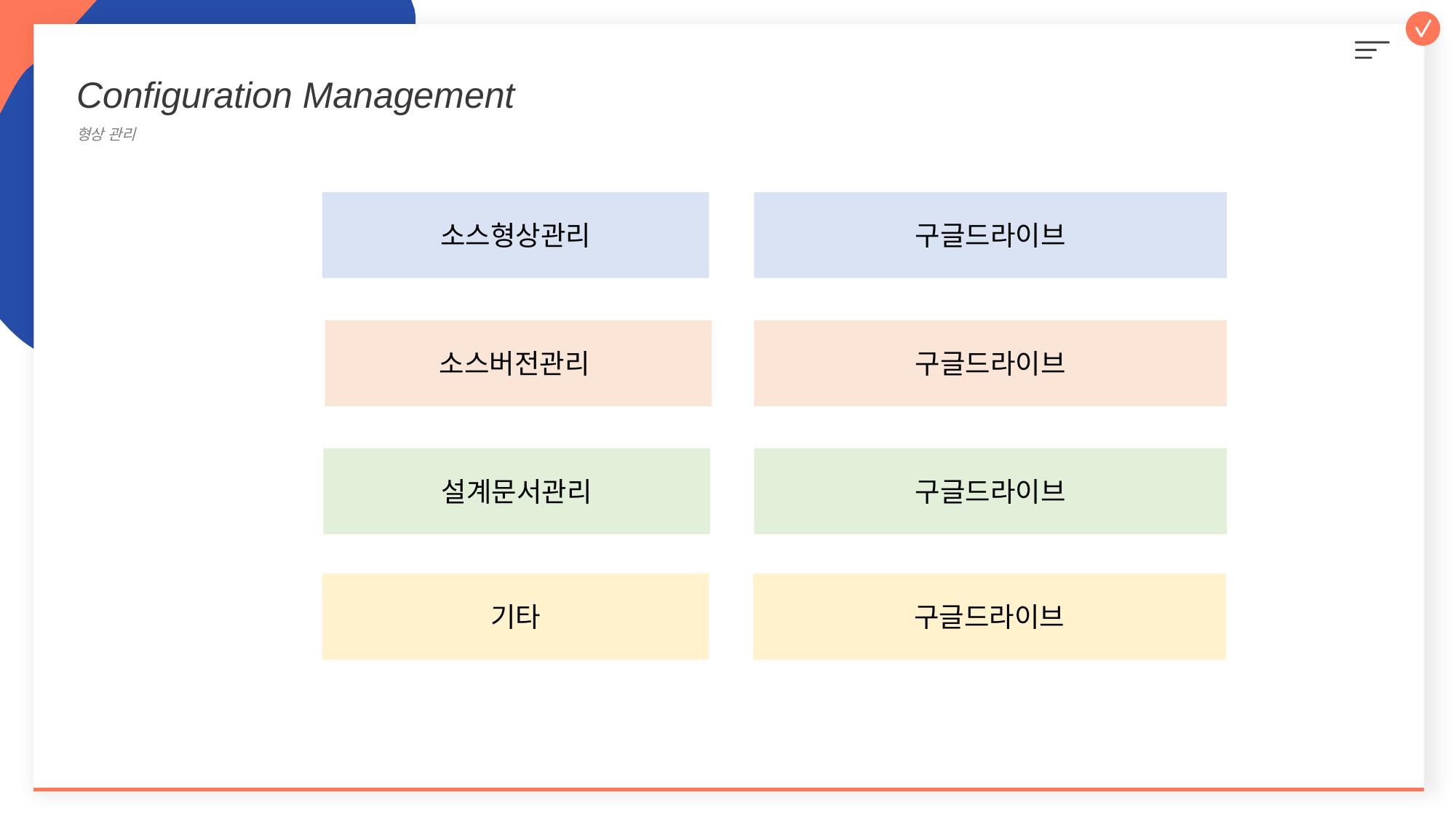

Configuration Management
형상 관리

소스형상관리
구글드라이브
소스버전관리
구글드라이브
설계문서관리
구글드라이브
기타
구글드라이브